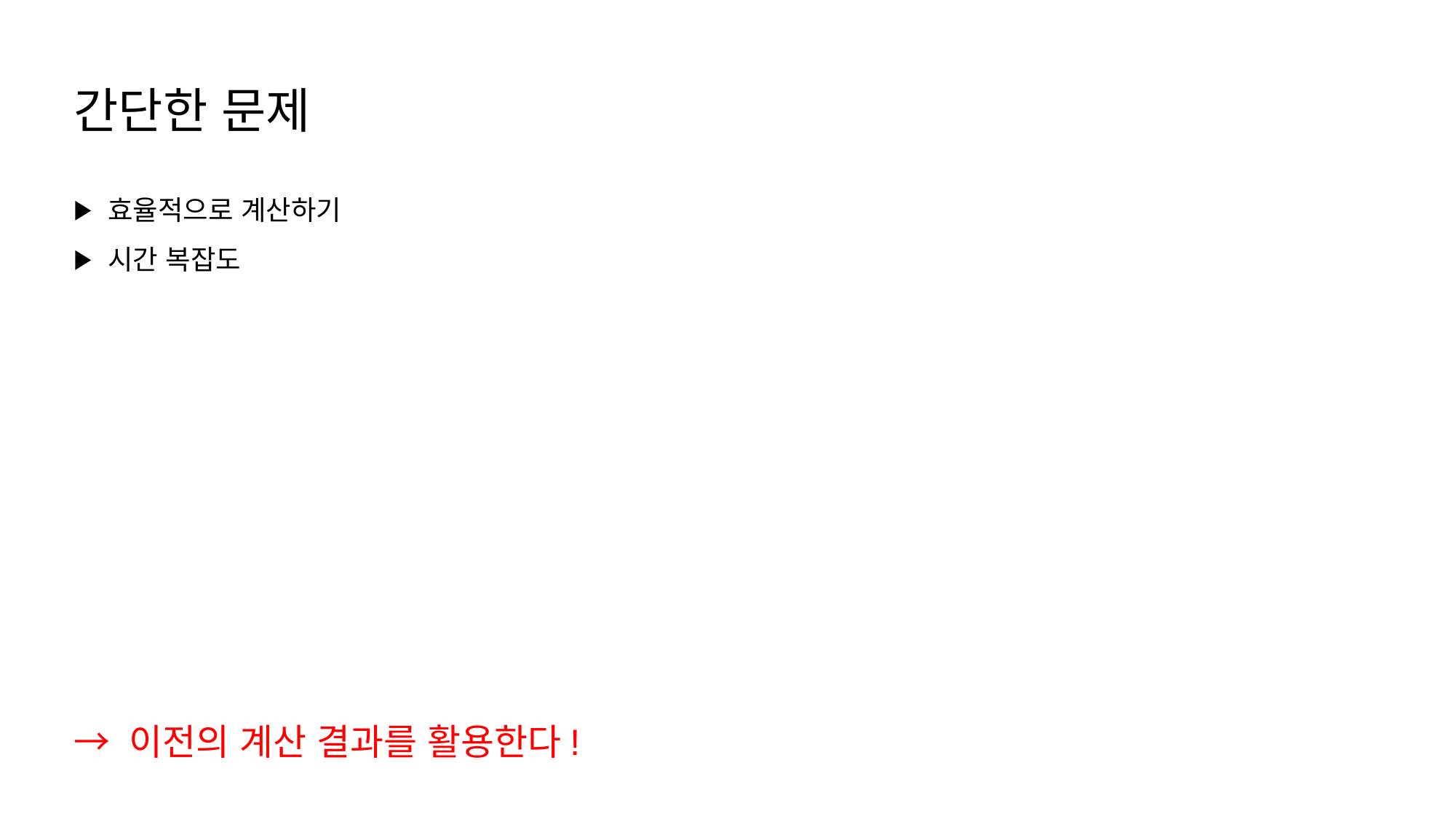

간단한 문제
효율적으로 계산하기
시간 복잡도
→ 이전의 계산 결과를 활용한다!